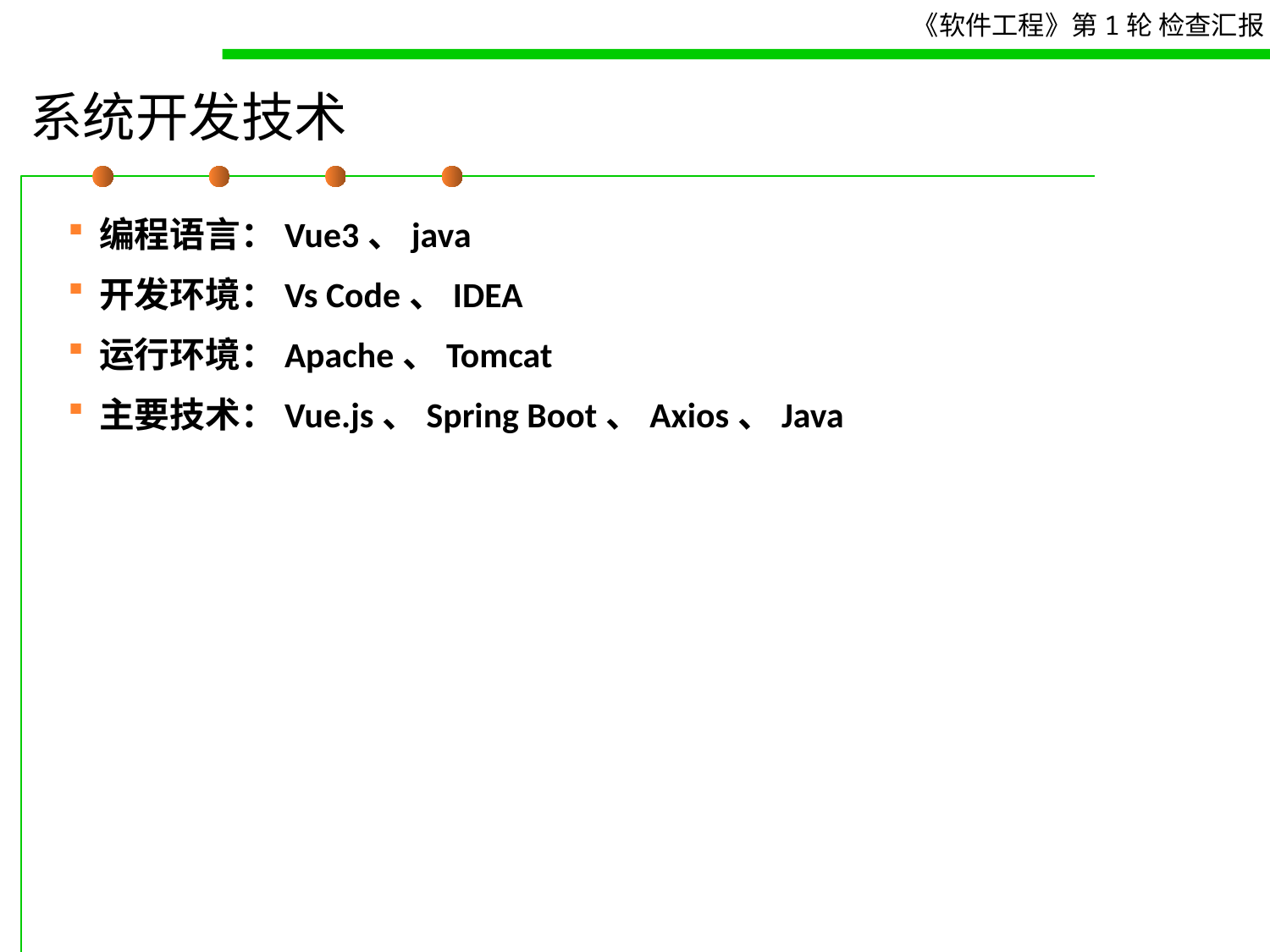

# 系统开发技术
编程语言：Vue3、java
开发环境：Vs Code、IDEA
运行环境：Apache、Tomcat
主要技术：Vue.js、Spring Boot、Axios、Java